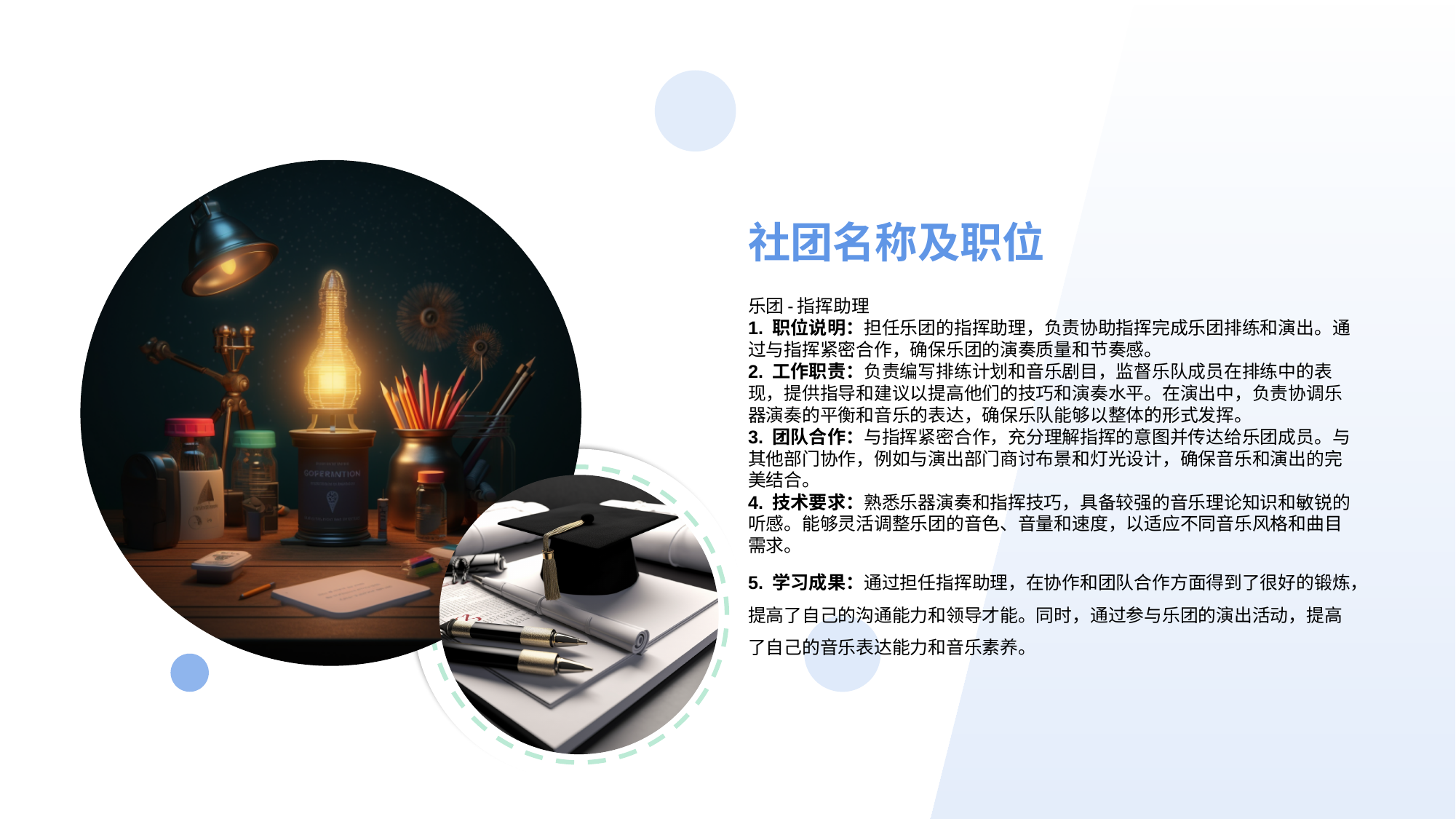

社团名称及职位
乐团-指挥助理
1. 职位说明：担任乐团的指挥助理，负责协助指挥完成乐团排练和演出。通过与指挥紧密合作，确保乐团的演奏质量和节奏感。
2. 工作职责：负责编写排练计划和音乐剧目，监督乐队成员在排练中的表现，提供指导和建议以提高他们的技巧和演奏水平。在演出中，负责协调乐器演奏的平衡和音乐的表达，确保乐队能够以整体的形式发挥。
3. 团队合作：与指挥紧密合作，充分理解指挥的意图并传达给乐团成员。与其他部门协作，例如与演出部门商讨布景和灯光设计，确保音乐和演出的完美结合。
4. 技术要求：熟悉乐器演奏和指挥技巧，具备较强的音乐理论知识和敏锐的听感。能够灵活调整乐团的音色、音量和速度，以适应不同音乐风格和曲目需求。
5. 学习成果：通过担任指挥助理，在协作和团队合作方面得到了很好的锻炼，提高了自己的沟通能力和领导才能。同时，通过参与乐团的演出活动，提高了自己的音乐表达能力和音乐素养。

参加的活动及成果